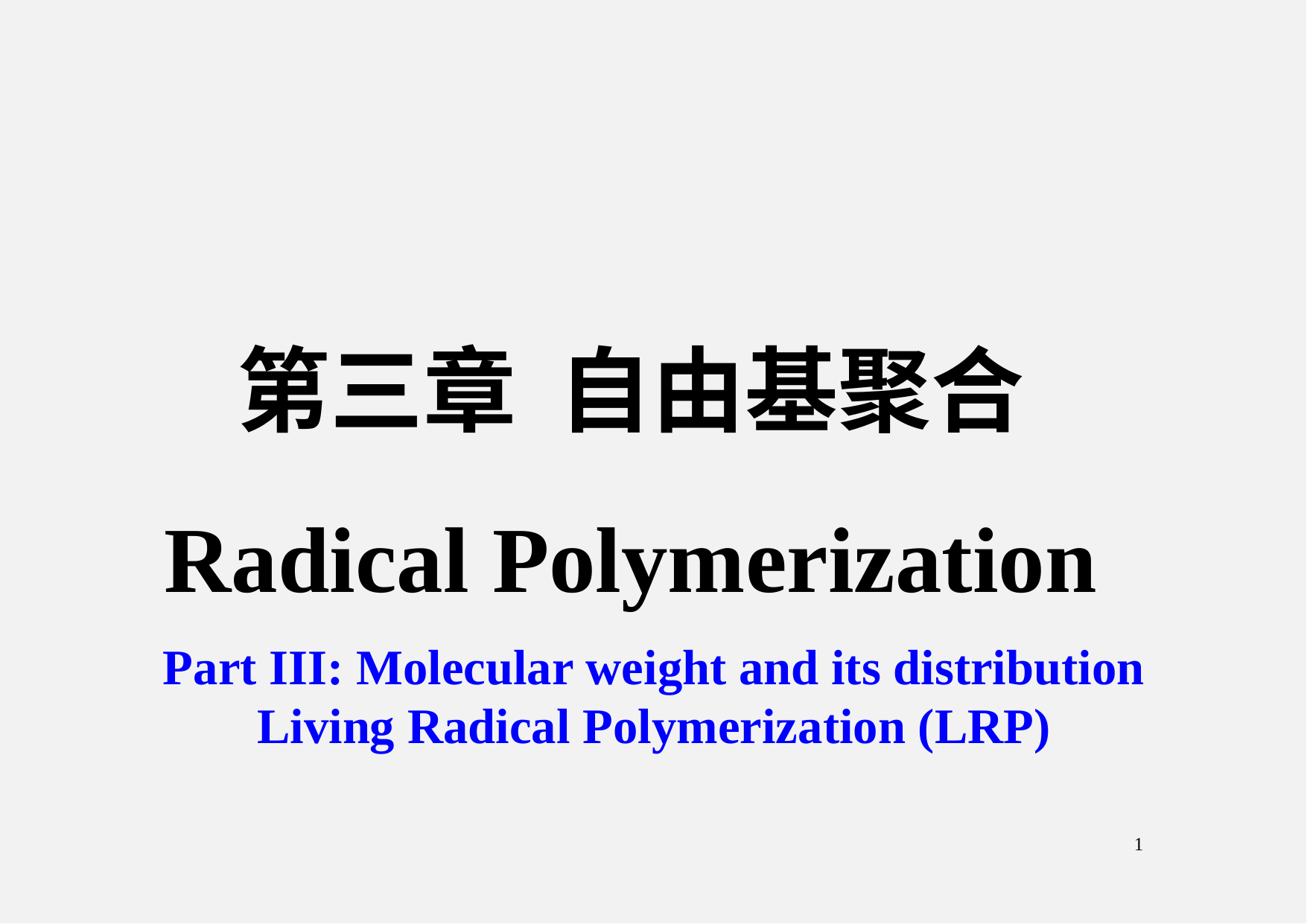

第三章  自由基聚合
Radical Polymerization
Part III: Molecular weight and its distribution
Living Radical Polymerization (LRP)
1